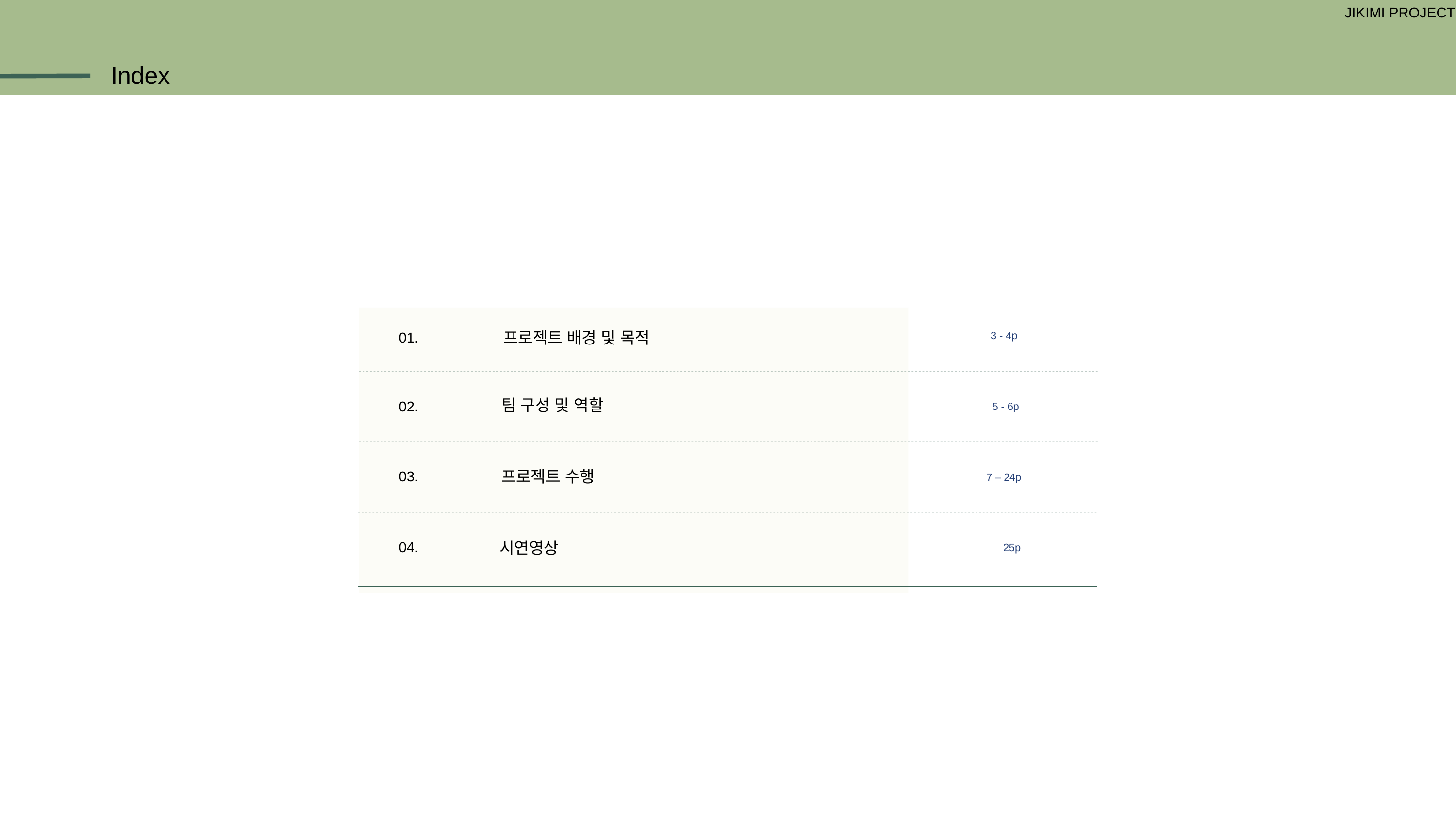

JIKIMI PROJECT
Index

프로젝트 배경 및 목적
01.
3 - 4p
팀 구성 및 역할
02.
5 - 6p
프로젝트 수행
03.
7 – 24p
시연영상
04.
25p